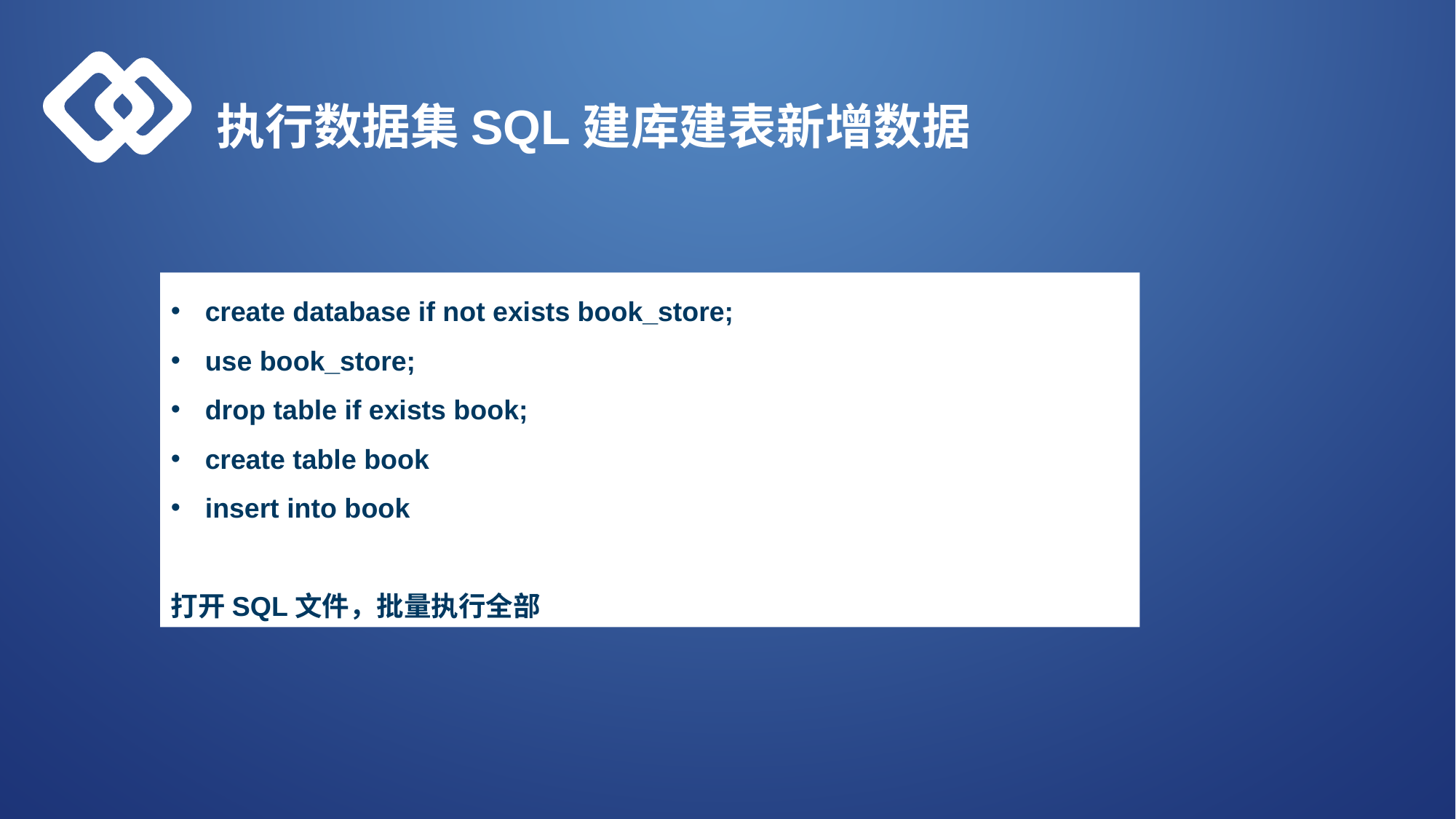

执行数据集SQL建库建表新增数据

create database if not exists book_store;
use book_store;
drop table if exists book;
create table book
insert into book

打开SQL文件，批量执行全部